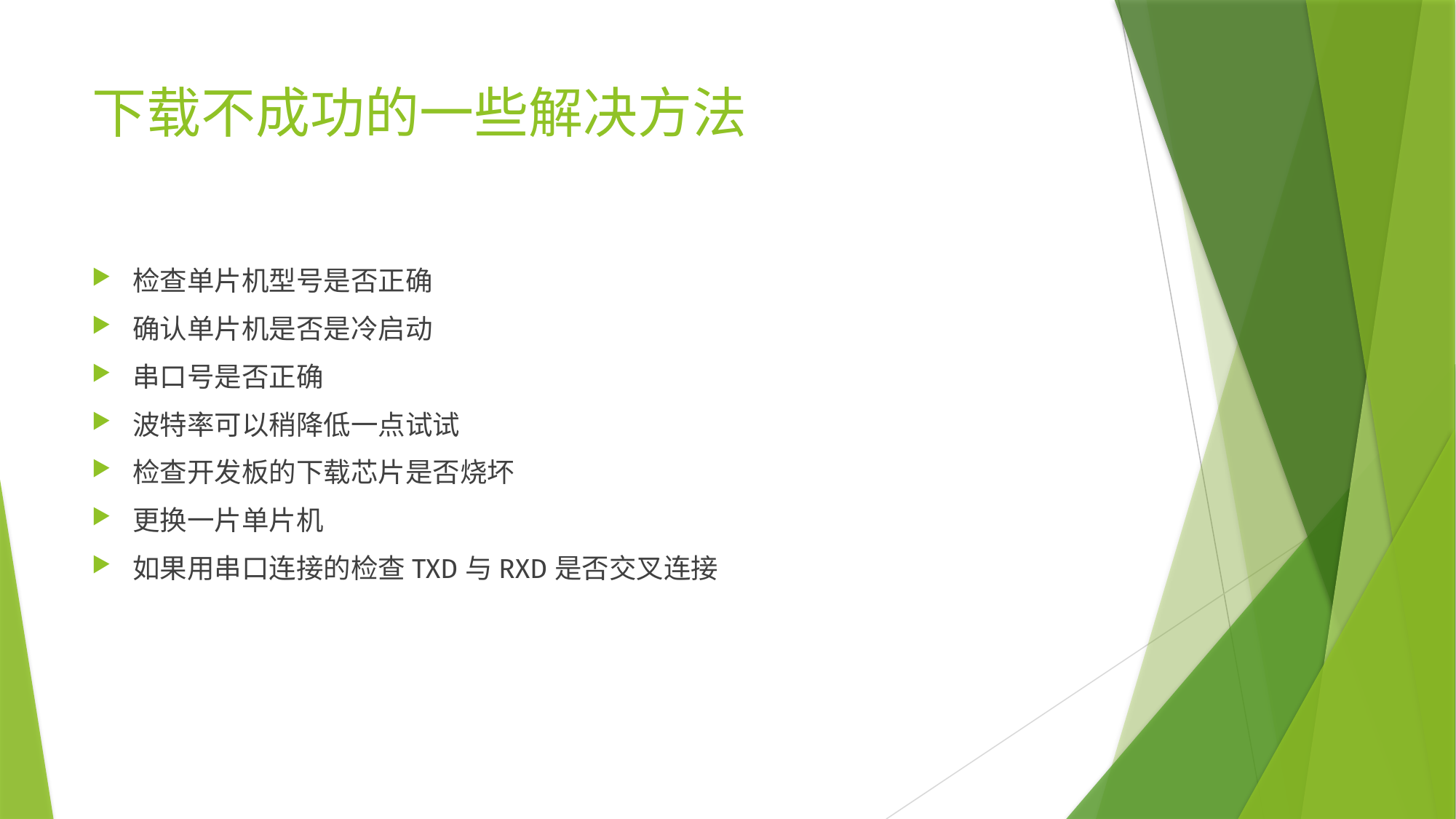

# 下载不成功的一些解决方法
检查单片机型号是否正确
确认单片机是否是冷启动
串口号是否正确
波特率可以稍降低一点试试
检查开发板的下载芯片是否烧坏
更换一片单片机
如果用串口连接的检查TXD与RXD是否交叉连接